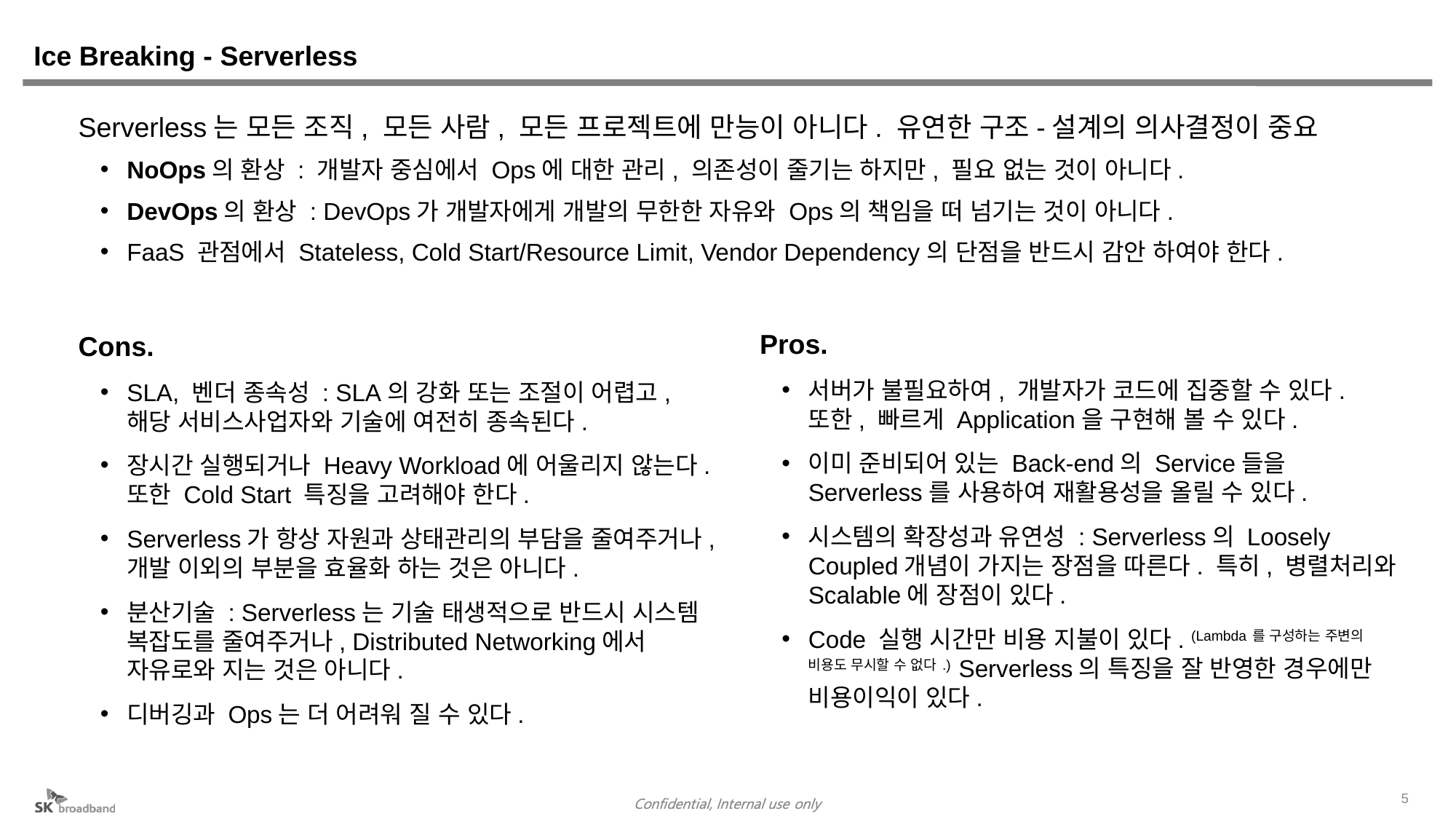

# Ice Breaking - Serverless
Serverless는 모든 조직, 모든 사람, 모든 프로젝트에 만능이 아니다. 유연한 구조-설계의 의사결정이 중요
NoOps의 환상 : 개발자 중심에서 Ops에 대한 관리, 의존성이 줄기는 하지만, 필요 없는 것이 아니다.
DevOps의 환상 : DevOps가 개발자에게 개발의 무한한 자유와 Ops의 책임을 떠 넘기는 것이 아니다.
FaaS 관점에서 Stateless, Cold Start/Resource Limit, Vendor Dependency의 단점을 반드시 감안 하여야 한다.

Pros.
서버가 불필요하여, 개발자가 코드에 집중할 수 있다. 또한, 빠르게 Application을 구현해 볼 수 있다.
이미 준비되어 있는 Back-end의 Service들을 Serverless를 사용하여 재활용성을 올릴 수 있다.
시스템의 확장성과 유연성 : Serverless의 Loosely Coupled개념이 가지는 장점을 따른다. 특히, 병렬처리와 Scalable에 장점이 있다.
Code 실행 시간만 비용 지불이 있다. (Lambda를 구성하는 주변의 비용도 무시할 수 없다.)  Serverless의 특징을 잘 반영한 경우에만 비용이익이 있다.
Cons.
SLA, 벤더 종속성 : SLA의 강화 또는 조절이 어렵고, 해당 서비스사업자와 기술에 여전히 종속된다.
장시간 실행되거나 Heavy Workload에 어울리지 않는다. 또한 Cold Start 특징을 고려해야 한다.
Serverless가 항상 자원과 상태관리의 부담을 줄여주거나, 개발 이외의 부분을 효율화 하는 것은 아니다.
분산기술 : Serverless는 기술 태생적으로 반드시 시스템 복잡도를 줄여주거나, Distributed Networking에서 자유로와 지는 것은 아니다.
디버깅과 Ops는 더 어려워 질 수 있다.
5